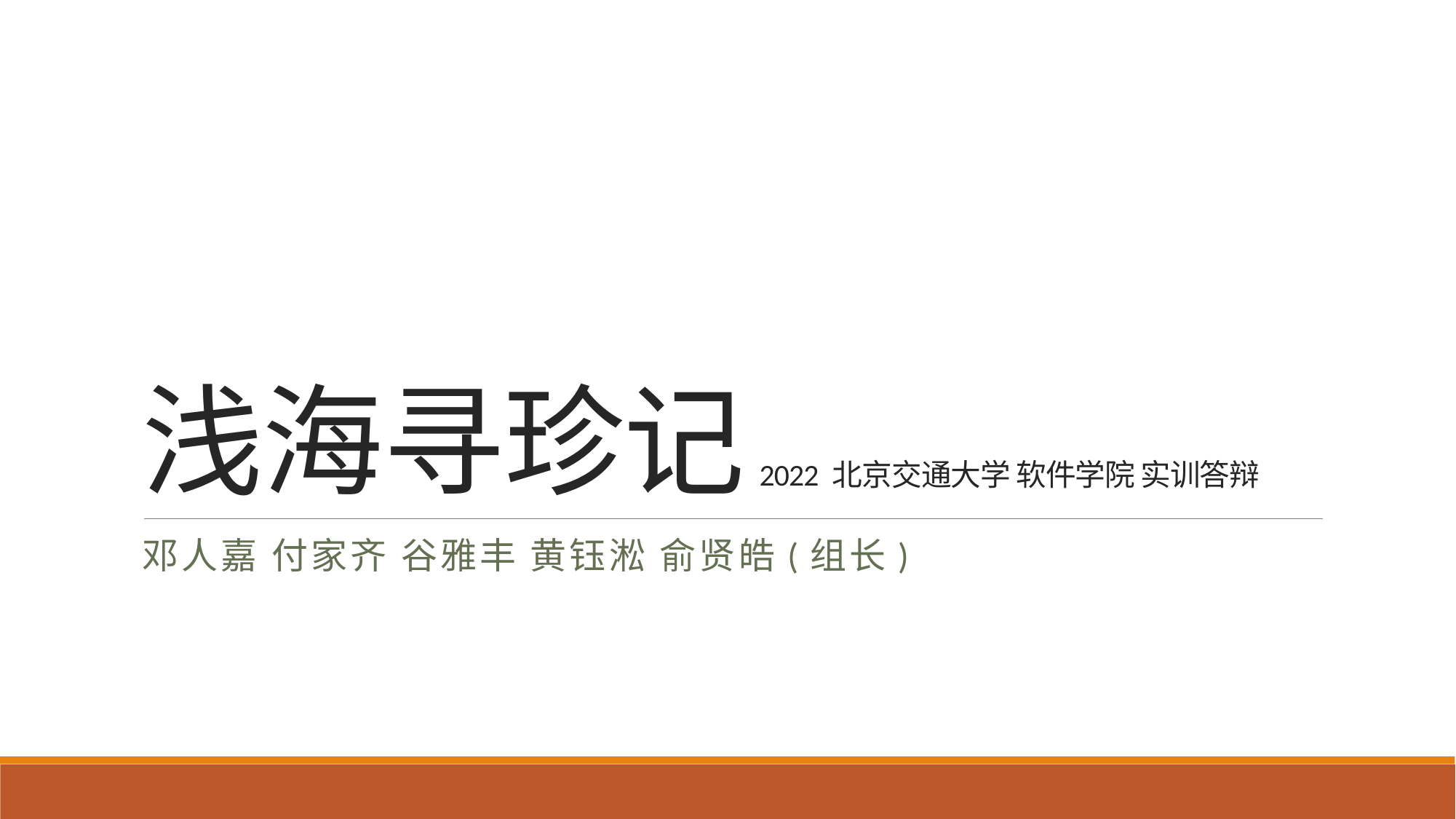

# 浅海寻珍记 2022 北京交通大学 软件学院 实训答辩
邓人嘉 付家齐 谷雅丰 黄钰淞 俞贤皓(组长)